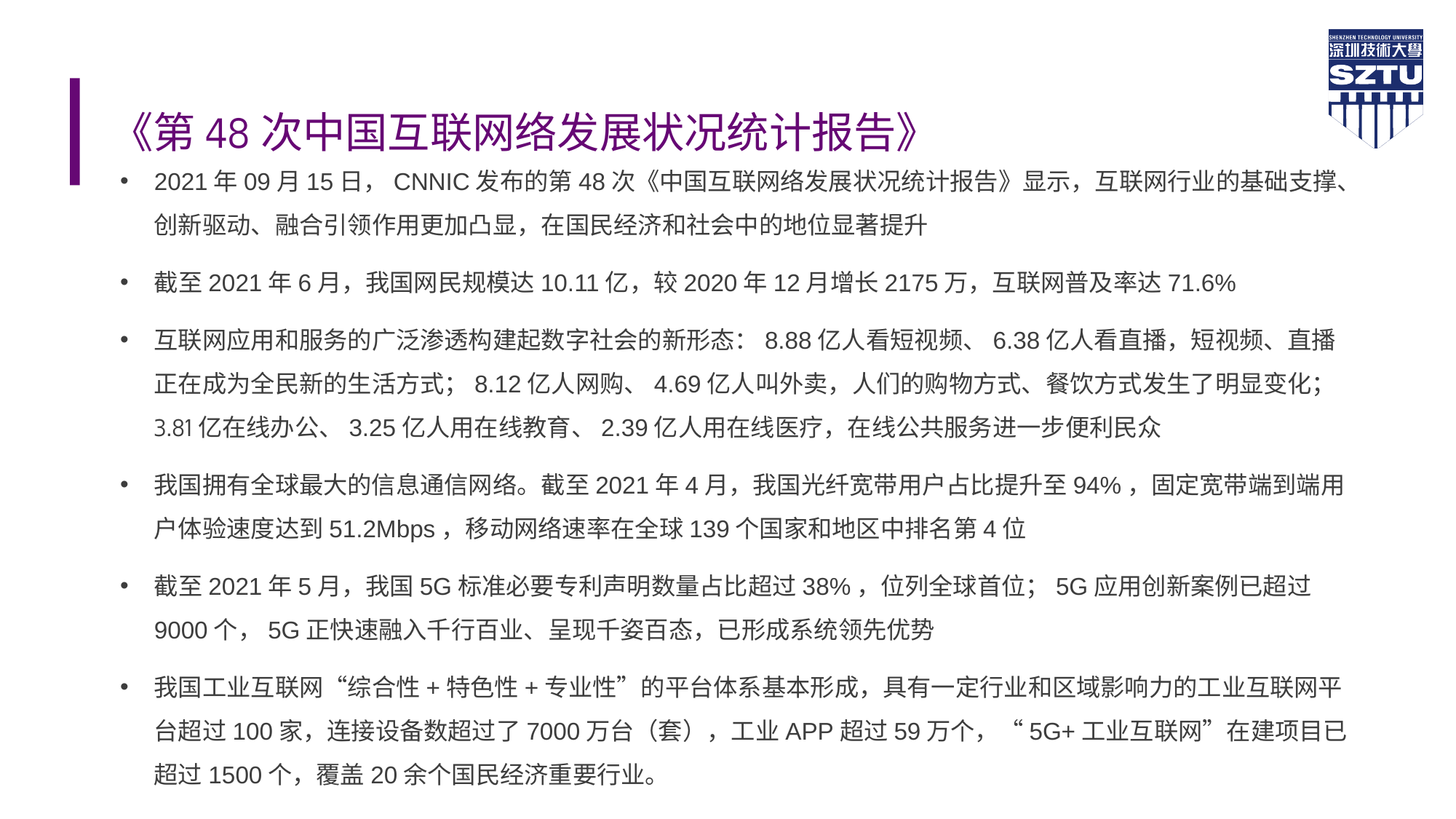

# 《第48次中国互联网络发展状况统计报告》
2021年09月15日，CNNIC发布的第48次《中国互联网络发展状况统计报告》显示，互联网行业的基础支撑、创新驱动、融合引领作用更加凸显，在国民经济和社会中的地位显著提升
截至2021年6月，我国网民规模达10.11亿，较2020年12月增长2175万，互联网普及率达71.6%
互联网应用和服务的广泛渗透构建起数字社会的新形态：8.88亿人看短视频、6.38亿人看直播，短视频、直播正在成为全民新的生活方式；8.12亿人网购、4.69亿人叫外卖，人们的购物方式、餐饮方式发生了明显变化；3.81亿在线办公、3.25亿人用在线教育、2.39亿人用在线医疗，在线公共服务进一步便利民众
我国拥有全球最大的信息通信网络。截至2021年4月，我国光纤宽带用户占比提升至94%，固定宽带端到端用户体验速度达到51.2Mbps，移动网络速率在全球139个国家和地区中排名第4位
截至2021年5月，我国5G标准必要专利声明数量占比超过38%，位列全球首位；5G应用创新案例已超过9000个，5G正快速融入千行百业、呈现千姿百态，已形成系统领先优势
我国工业互联网“综合性+特色性+专业性”的平台体系基本形成，具有一定行业和区域影响力的工业互联网平台超过100家，连接设备数超过了7000万台（套），工业APP超过59万个，“5G+工业互联网”在建项目已超过1500个，覆盖20余个国民经济重要行业。